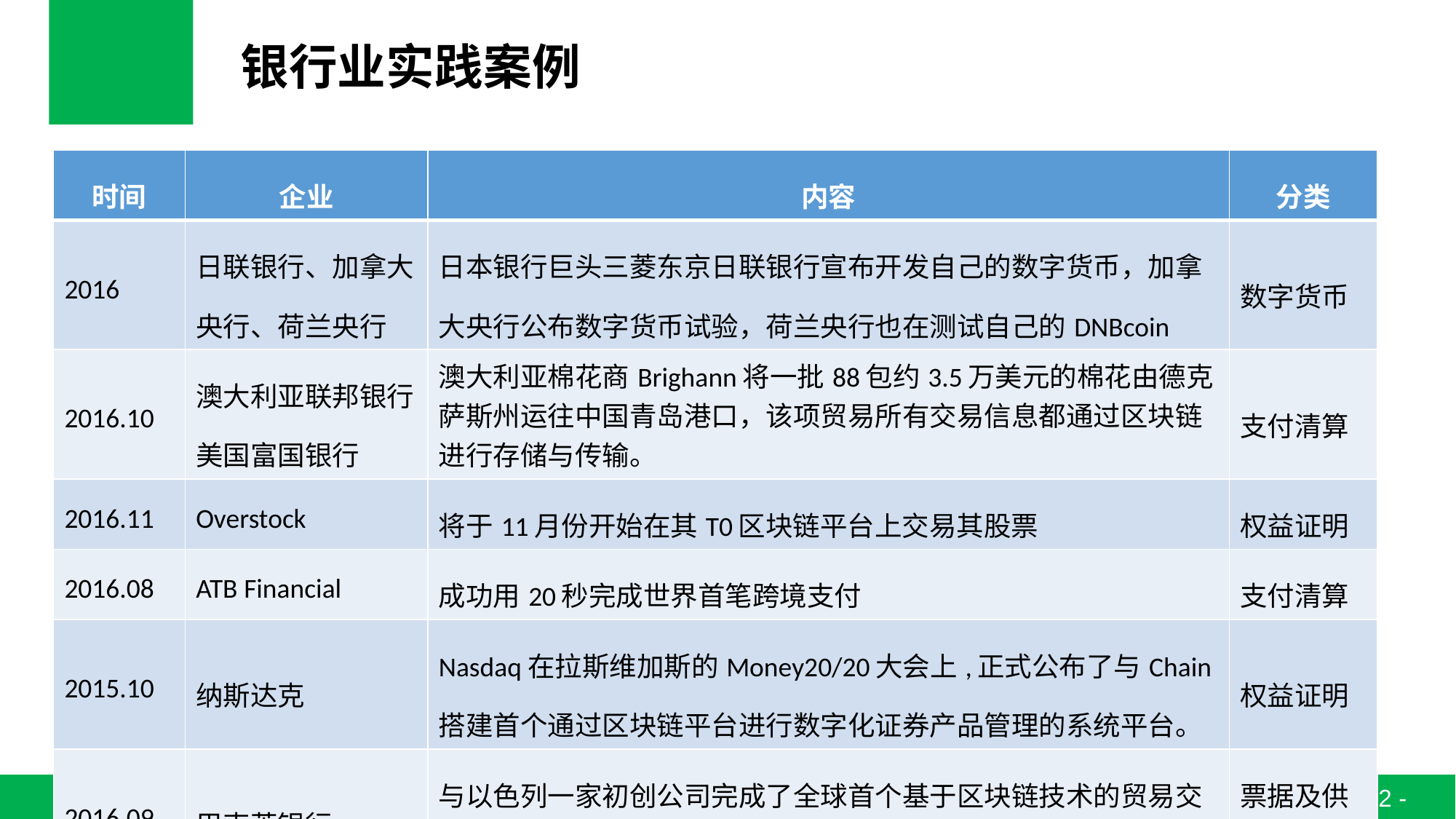

# 银行业实践案例
| 时间 | 企业 | 内容 | 分类 |
| --- | --- | --- | --- |
| 2016 | 日联银行、加拿大央行、荷兰央行 | 日本银行巨头三菱东京日联银行宣布开发自己的数字货币，加拿大央行公布数字货币试验，荷兰央行也在测试自己的DNBcoin | 数字货币 |
| 2016.10 | 澳大利亚联邦银行 美国富国银行 | 澳大利亚棉花商Brighann将一批88包约3.5万美元的棉花由德克萨斯州运往中国青岛港口，该项贸易所有交易信息都通过区块链进行存储与传输。 | 支付清算 |
| 2016.11 | Overstock | 将于11月份开始在其T0区块链平台上交易其股票 | 权益证明 |
| 2016.08 | ATB Financial | 成功用20秒完成世界首笔跨境支付 | 支付清算 |
| 2015.10 | 纳斯达克 | Nasdaq在拉斯维加斯的Money20/20大会上,正式公布了与Chain搭建首个通过区块链平台进行数字化证券产品管理的系统平台。 | 权益证明 |
| 2016.09 | 巴克莱银行 | 与以色列一家初创公司完成了全球首个基于区块链技术的贸易交易，传统需要7至10日的交易被大幅缩短至仅不足4个小时。 | 票据及供应链 |